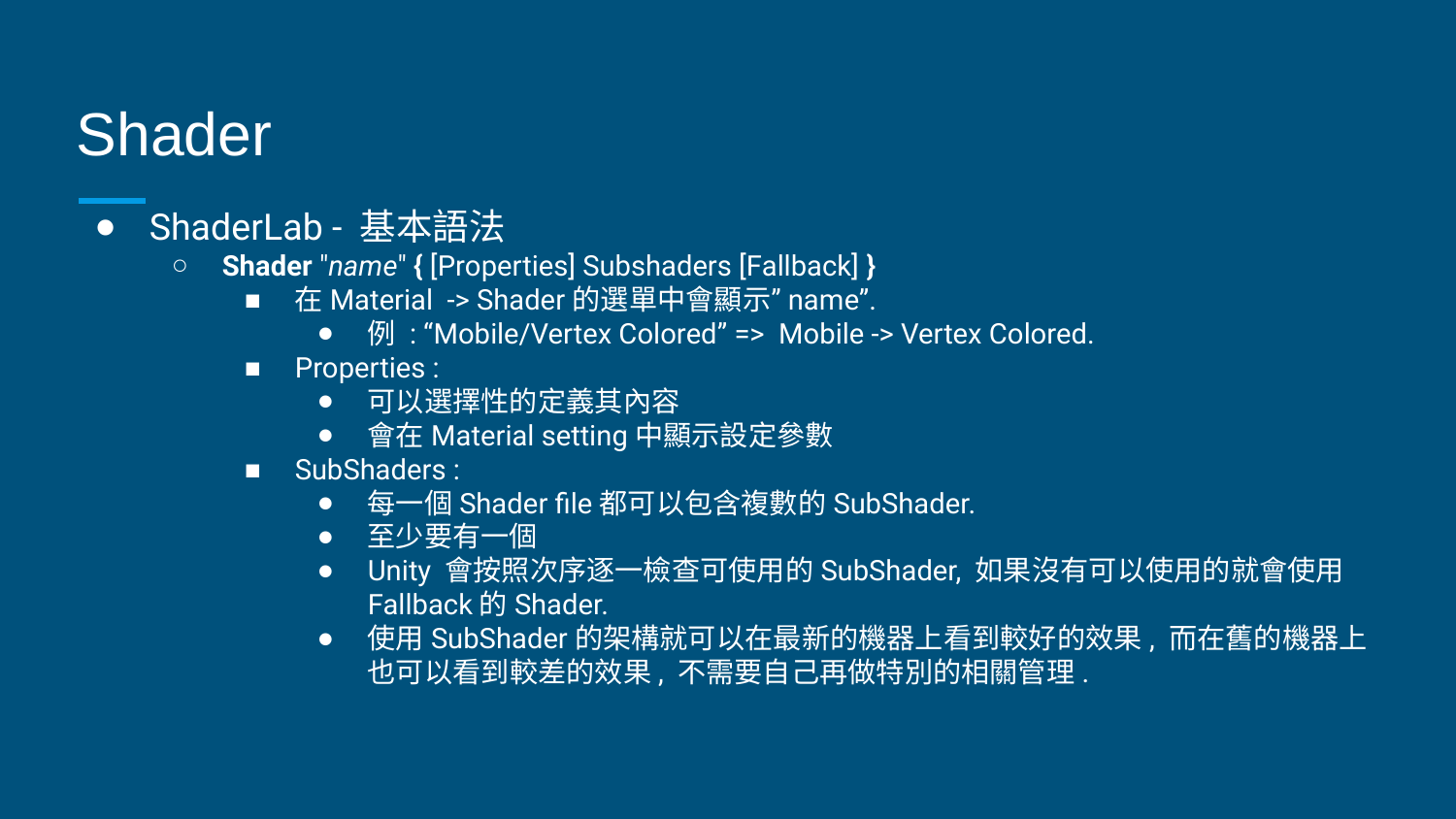

# Shader
ShaderLab - 基本語法
Shader "name" { [Properties] Subshaders [Fallback] }
在Material  -> Shader的選單中會顯示”name”.
例 : “Mobile/Vertex Colored” =>  Mobile -> Vertex Colored.
Properties :
可以選擇性的定義其內容
會在Material setting中顯示設定參數
SubShaders :
每一個Shader file都可以包含複數的SubShader.
至少要有一個
Unity 會按照次序逐一檢查可使用的SubShader, 如果沒有可以使用的就會使用Fallback的Shader.
使用SubShader的架構就可以在最新的機器上看到較好的效果, 而在舊的機器上也可以看到較差的效果, 不需要自己再做特別的相關管理.